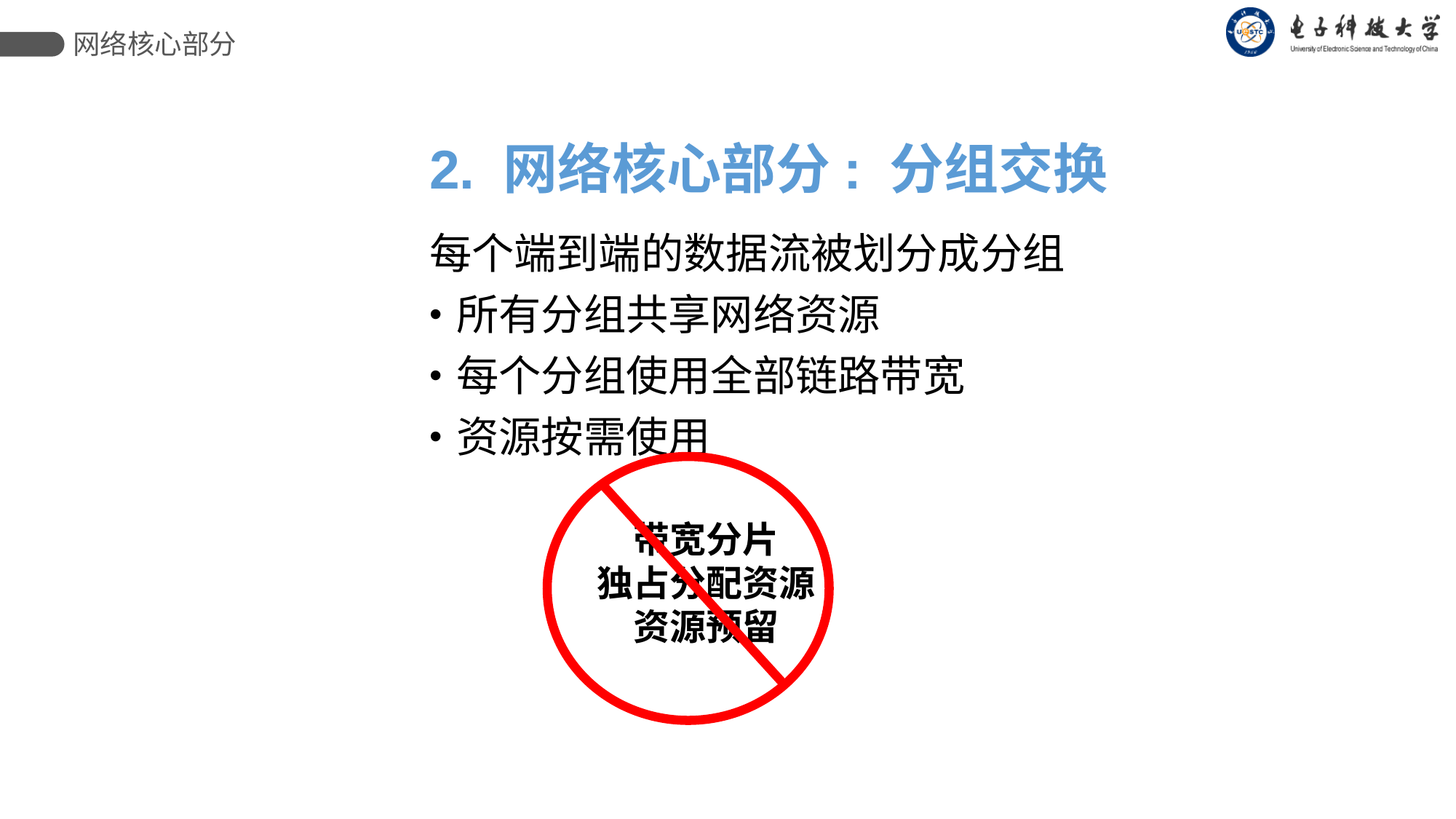

网络核心部分

2. 网络核心部分: 分组交换
每个端到端的数据流被划分成分组
所有分组共享网络资源
每个分组使用全部链路带宽
资源按需使用

带宽分片
独占分配资源
资源预留